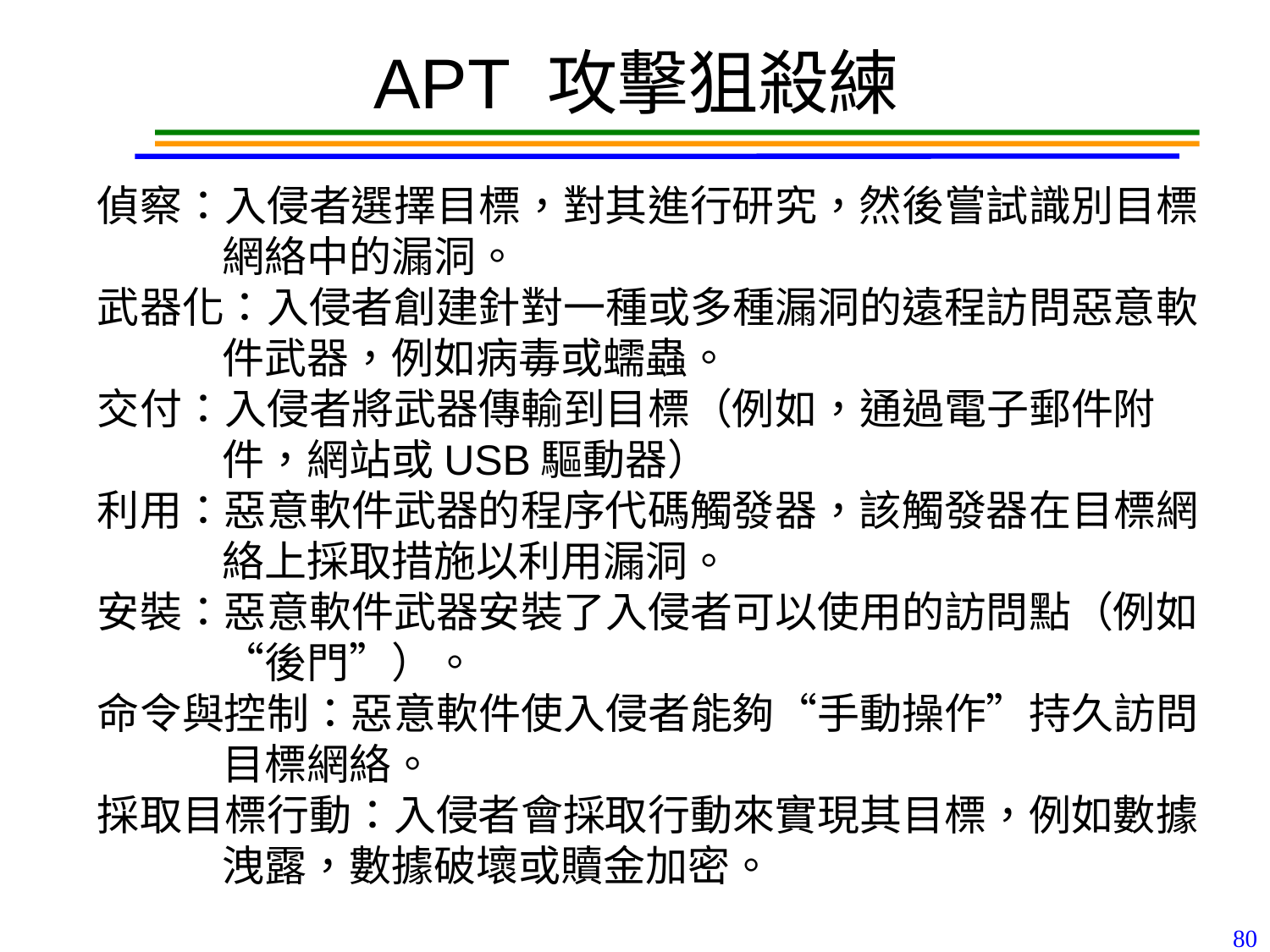

# APT 攻擊狙殺練
偵察：入侵者選擇目標，對其進行研究，然後嘗試識別目標網絡中的漏洞。
武器化：入侵者創建針對一種或多種漏洞的遠程訪問惡意軟件武器，例如病毒或蠕蟲。
交付：入侵者將武器傳輸到目標（例如，通過電子郵件附件，網站或USB驅動器）
利用：惡意軟件武器的程序代碼觸發器，該觸發器在目標網絡上採取措施以利用漏洞。
安裝：惡意軟件武器安裝了入侵者可以使用的訪問點（例如“後門”）。
命令與控制：惡意軟件使入侵者能夠“手動操作”持久訪問目標網絡。
採取目標行動：入侵者會採取行動來實現其目標，例如數據洩露，數據破壞或贖金加密。
80